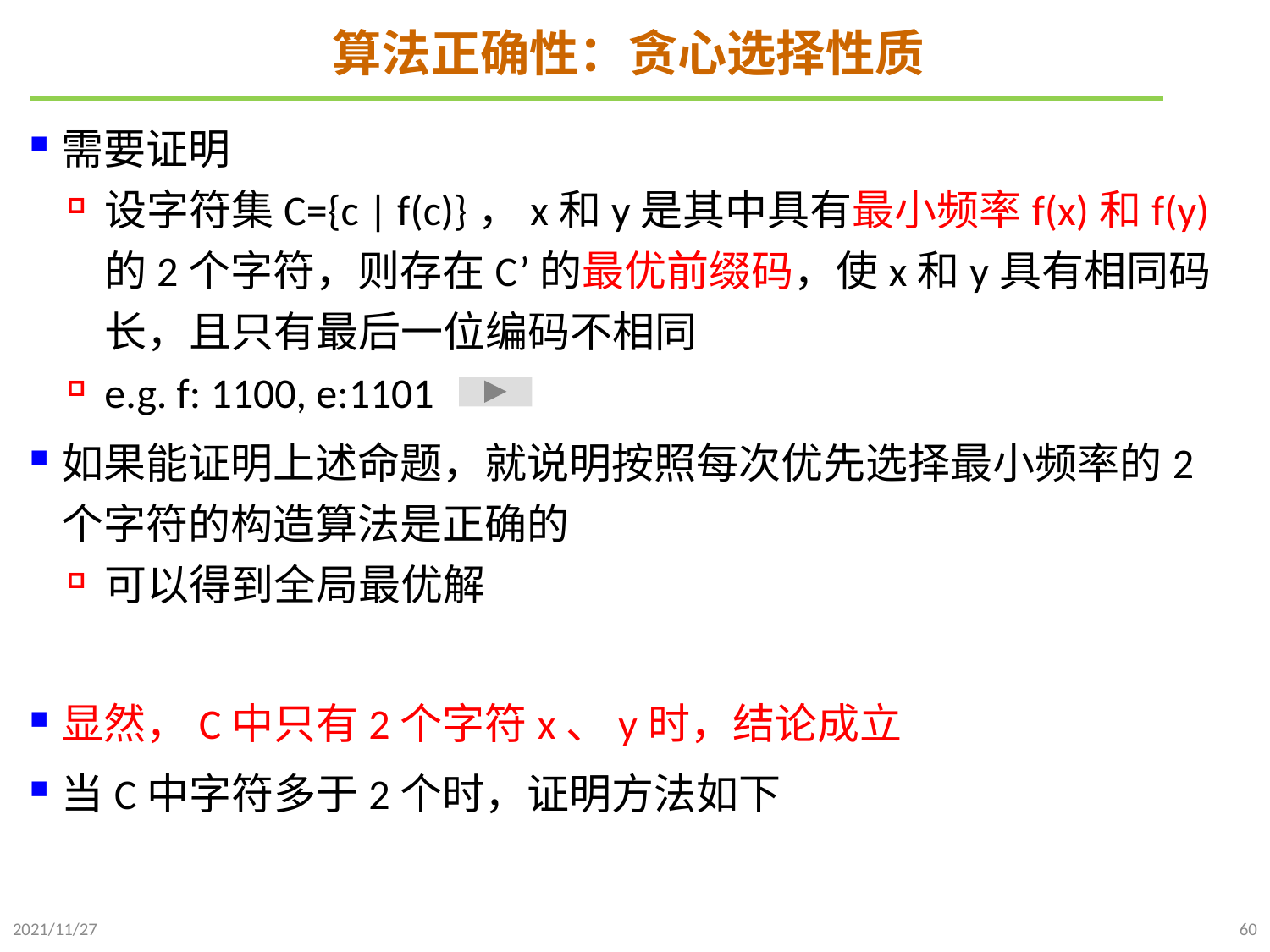

# 算法正确性：贪心选择性质
需要证明
设字符集C={c | f(c)}，x和y是其中具有最小频率f(x)和f(y)的2个字符，则存在C’的最优前缀码，使x和y具有相同码长，且只有最后一位编码不相同
e.g. f: 1100, e:1101
如果能证明上述命题，就说明按照每次优先选择最小频率的2个字符的构造算法是正确的
可以得到全局最优解

显然，C中只有2个字符x、y时，结论成立
当C中字符多于2个时，证明方法如下

2021/11/27
60